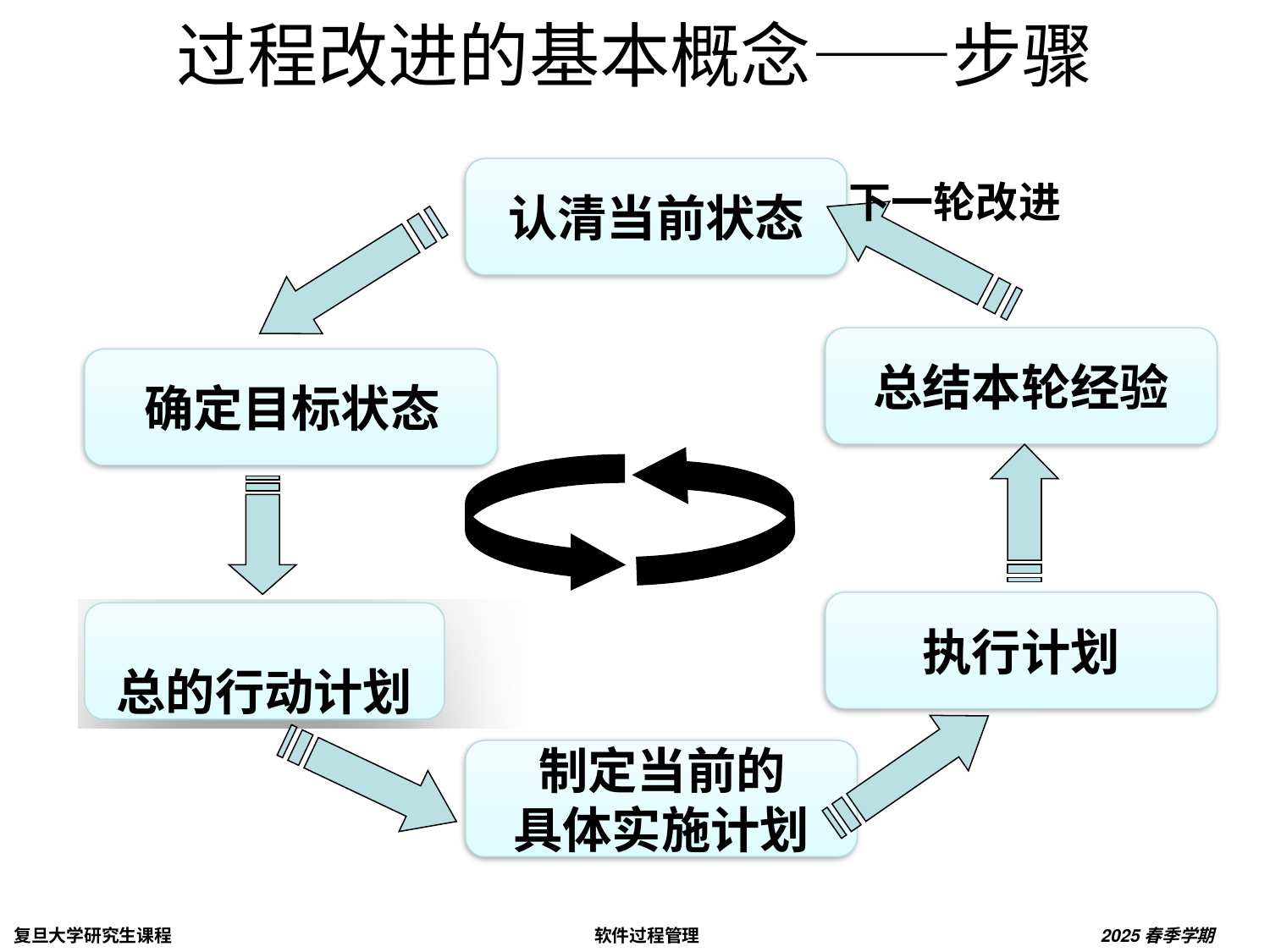

# 过程改进的基本概念——步骤
认清当前状态
下一轮改进

总结本轮经验
确定目标状态

执行计划
按优先顺序制定
总的行动计划

制定当前的
具体实施计划